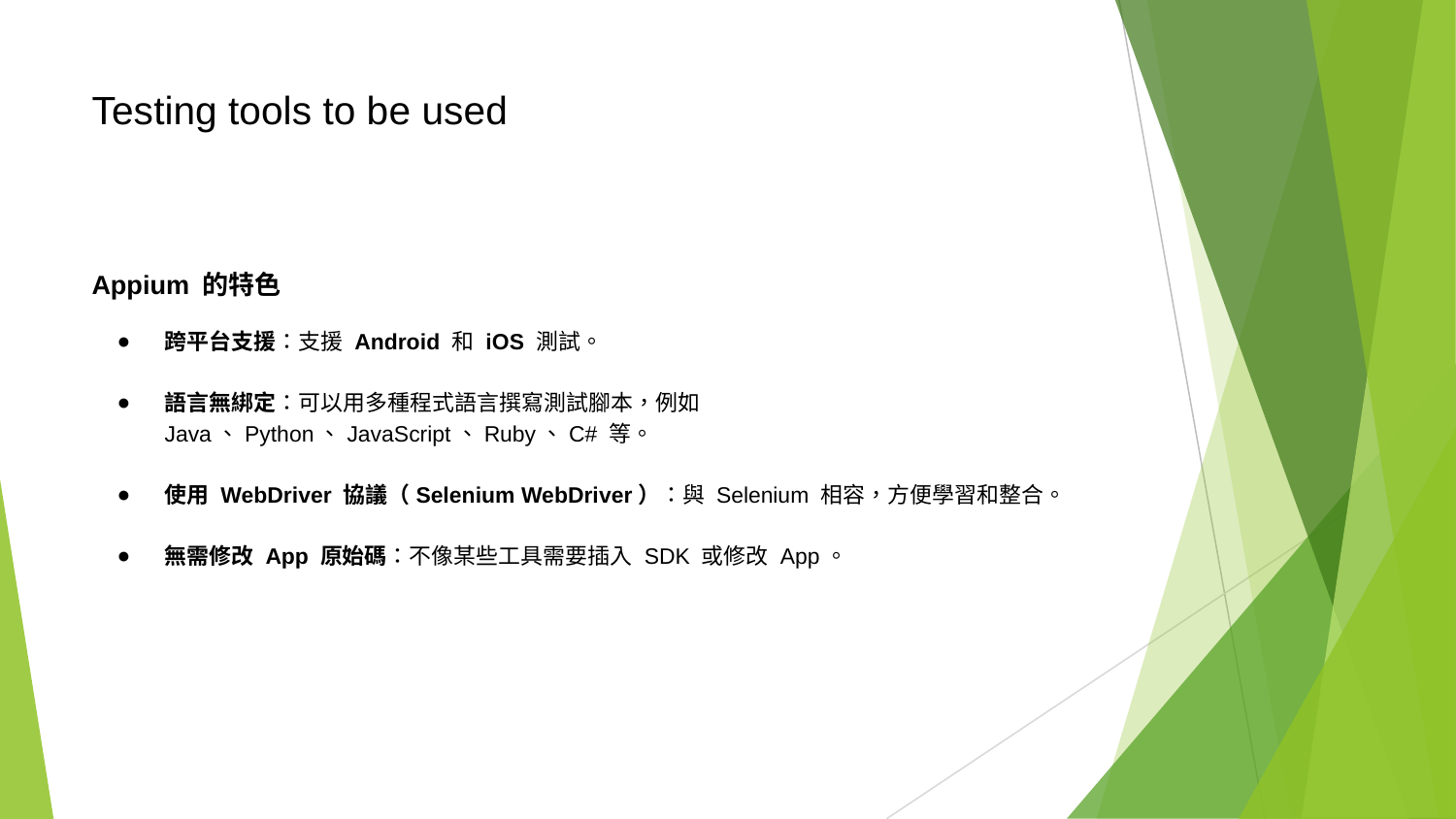

# Testing tools to be used
Appium 的特色
跨平台支援：支援 Android 和 iOS 測試。
語言無綁定：可以用多種程式語言撰寫測試腳本，例如 Java、Python、JavaScript、Ruby、C# 等。
使用 WebDriver 協議（Selenium WebDriver）：與 Selenium 相容，方便學習和整合。
無需修改 App 原始碼：不像某些工具需要插入 SDK 或修改 App。